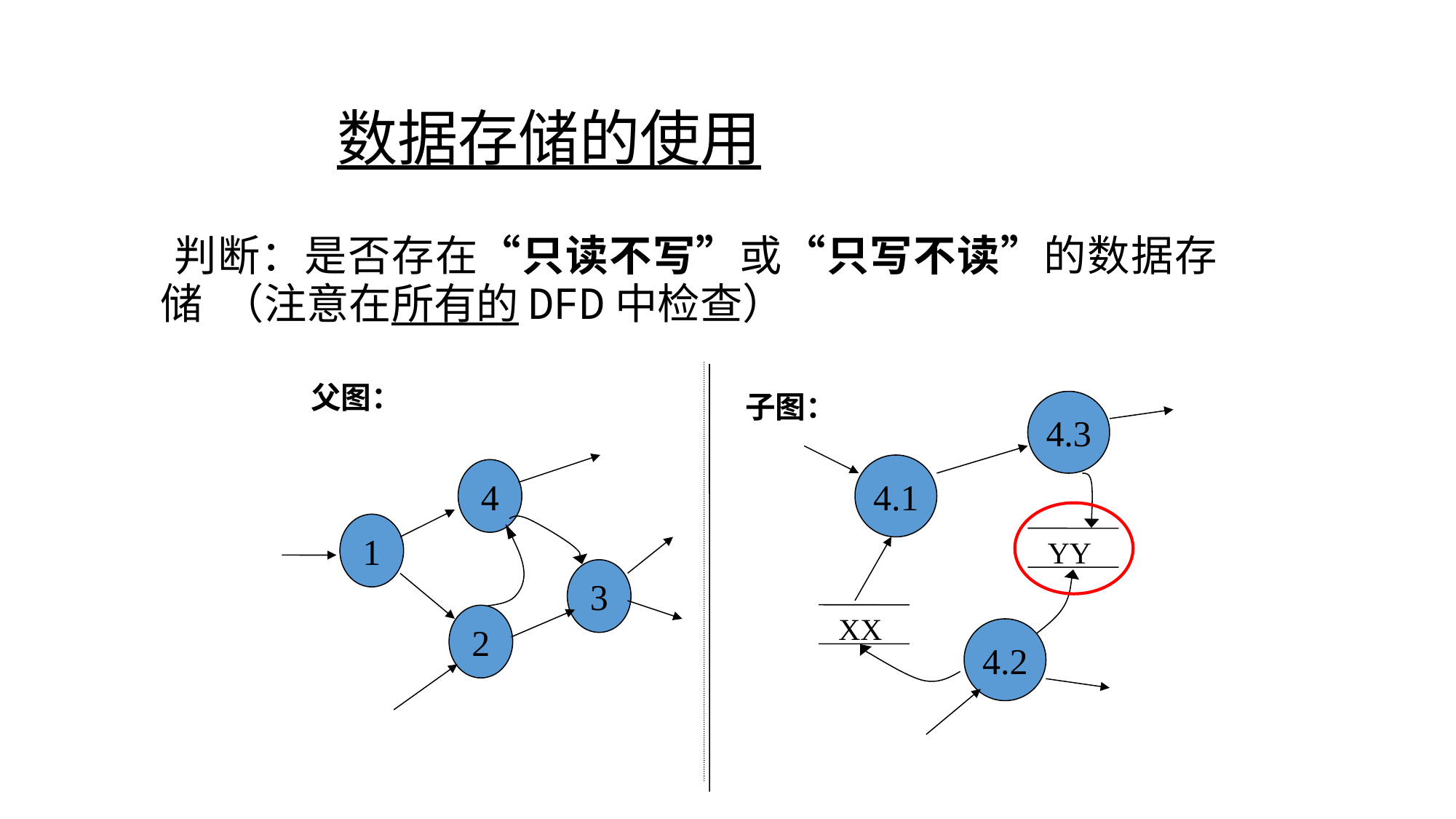

# 数据存储的使用
  判断：是否存在“只读不写”或“只写不读”的数据存储  （注意在所有的DFD中检查）

父图：
子图：
4.3

4.1
4

1

YY

3

XX

2

4.2